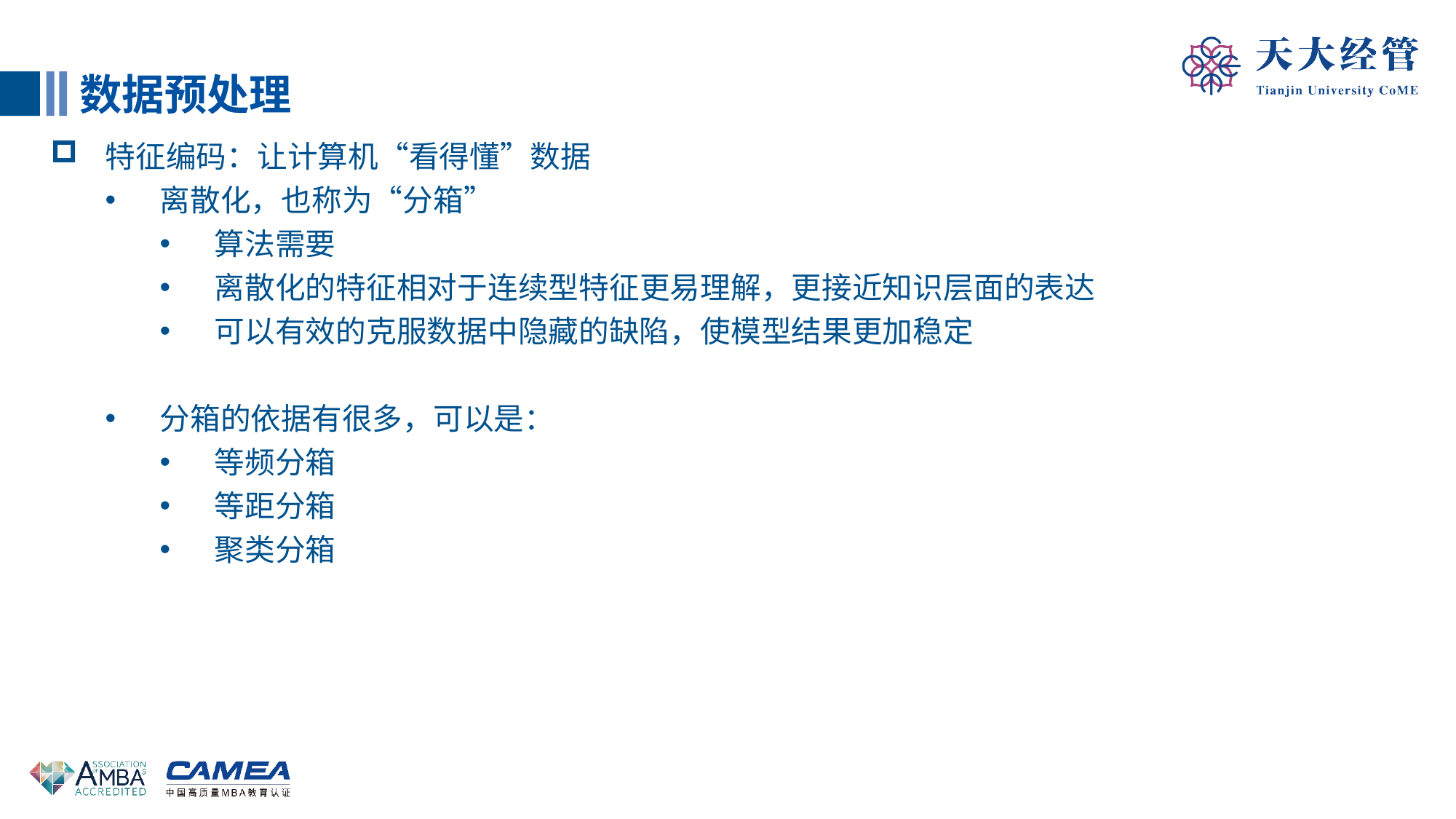

数据预处理

特征编码：让计算机“看得懂”数据
离散化，也称为“分箱”
算法需要
离散化的特征相对于连续型特征更易理解，更接近知识层面的表达
可以有效的克服数据中隐藏的缺陷，使模型结果更加稳定

分箱的依据有很多，可以是：
等频分箱
等距分箱
聚类分箱